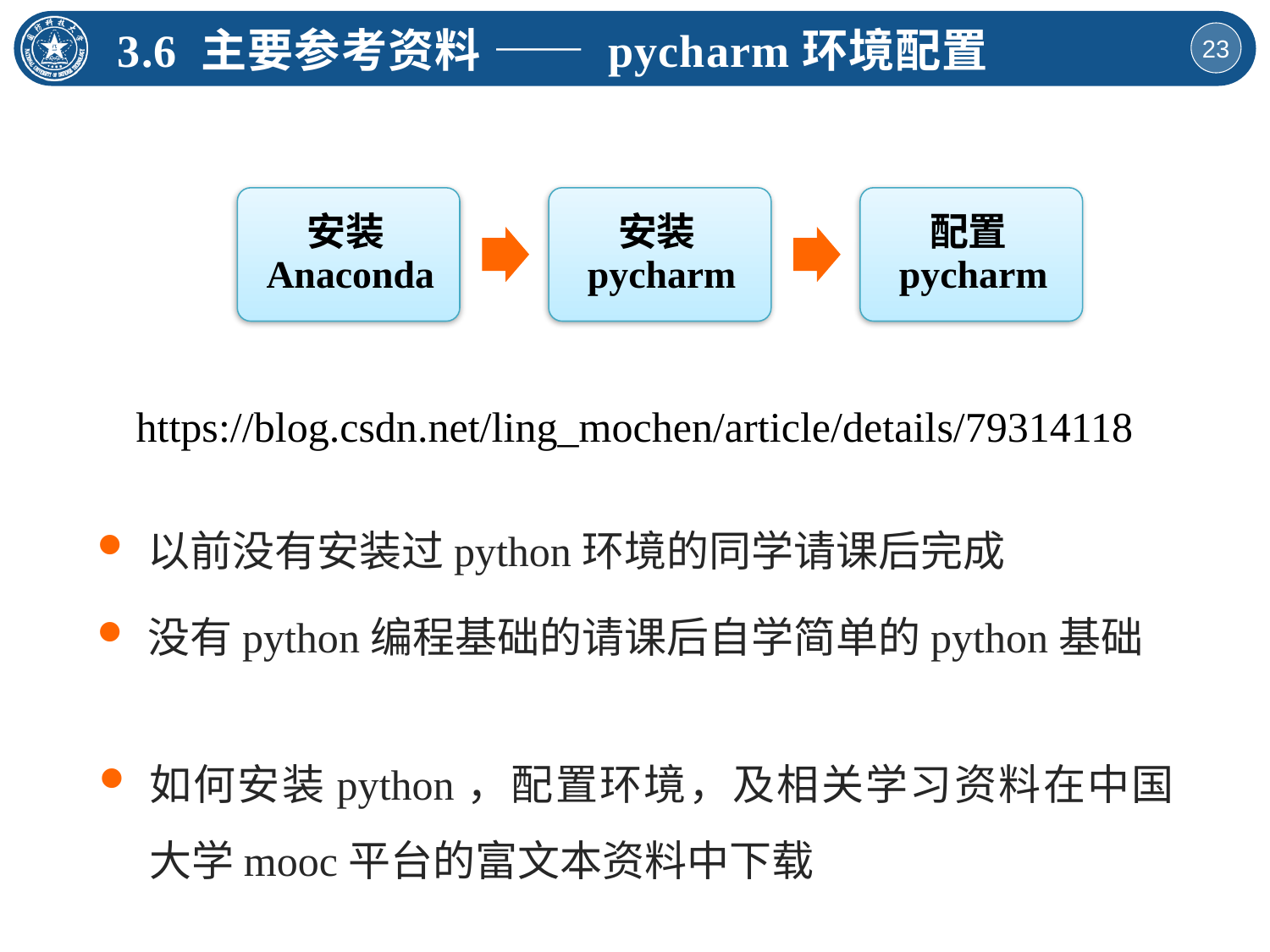

3.6 主要参考资料 —— pycharm环境配置
安装Anaconda

安装pycharm

配置pycharm
https://blog.csdn.net/ling_mochen/article/details/79314118
以前没有安装过python环境的同学请课后完成
没有python编程基础的请课后自学简单的python基础
如何安装python，配置环境，及相关学习资料在中国大学mooc平台的富文本资料中下载